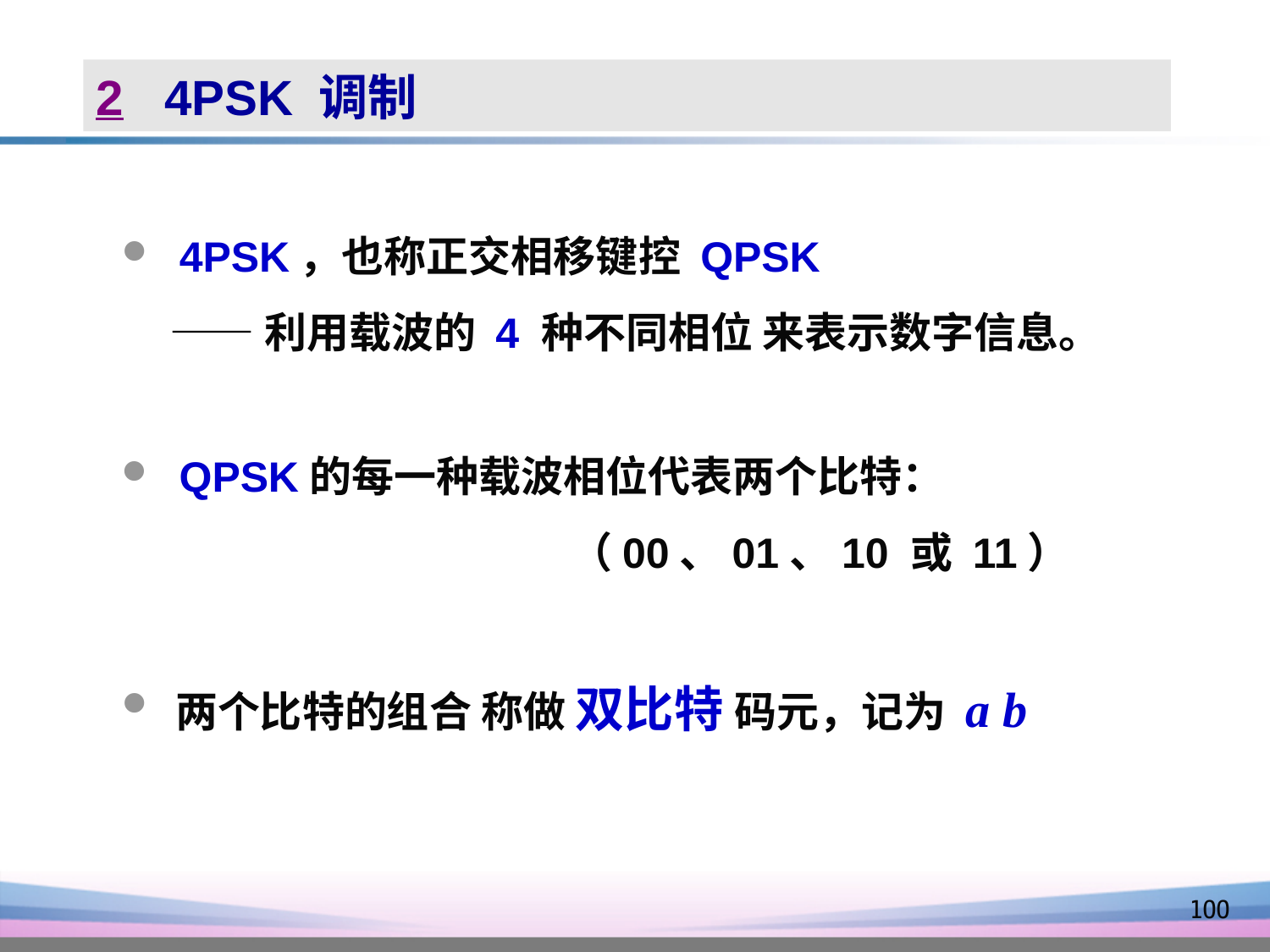

2   4PSK 调制
  4PSK，也称正交相移键控 QPSK
     ——利用载波的 4 种不同相位 来表示数字信息。
  QPSK的每一种载波相位代表两个比特：
                                              （00、01、10 或 11）
 两个比特的组合 称做 双比特 码元，记为 a b
100